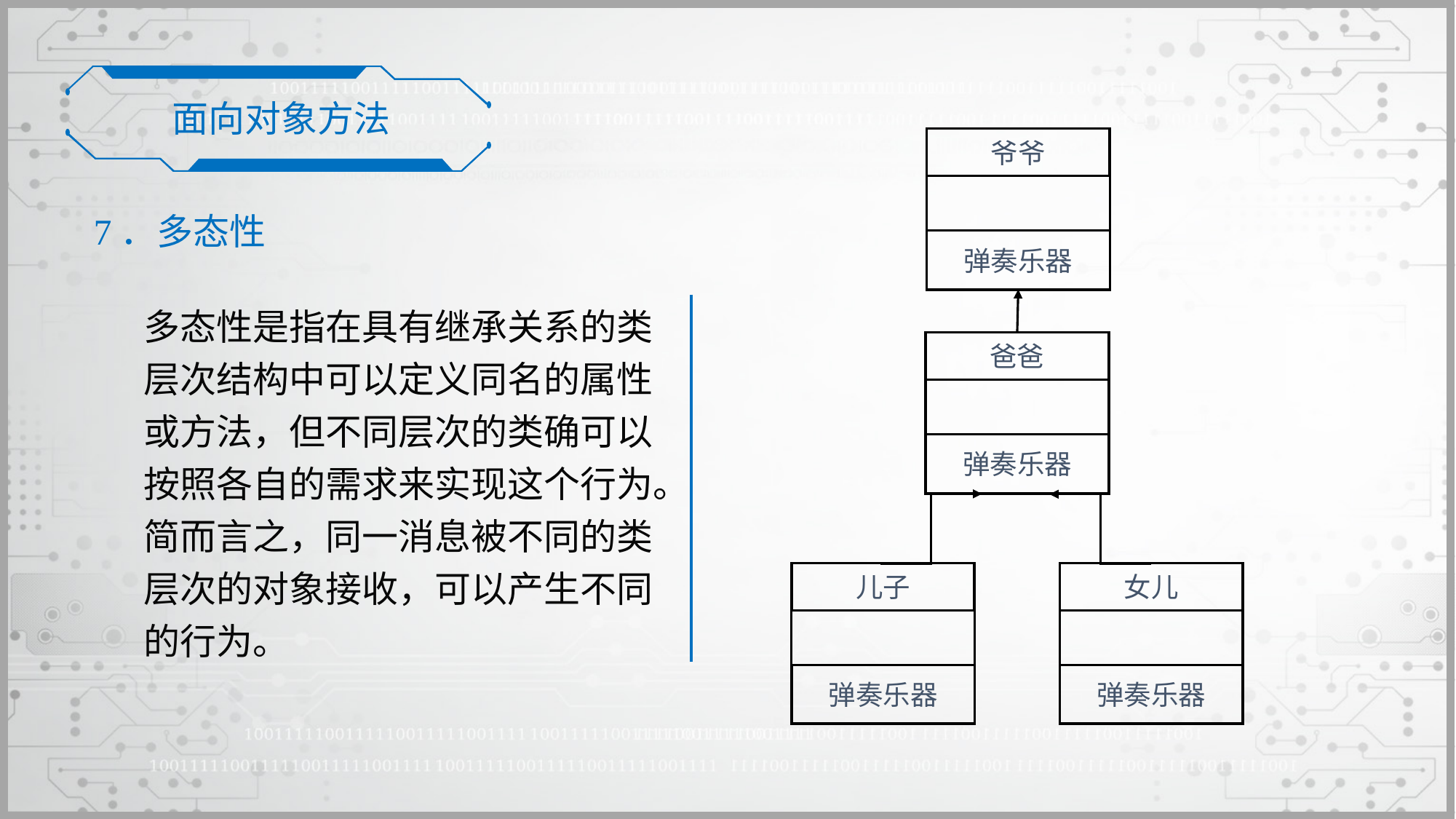

面向对象方法

爷爷
弹奏乐器

爸爸
弹奏乐器

儿子
弹奏乐器

女儿
弹奏乐器
7．多态性
多态性是指在具有继承关系的类层次结构中可以定义同名的属性或方法，但不同层次的类确可以按照各自的需求来实现这个行为。简而言之，同一消息被不同的类层次的对象接收，可以产生不同的行为。